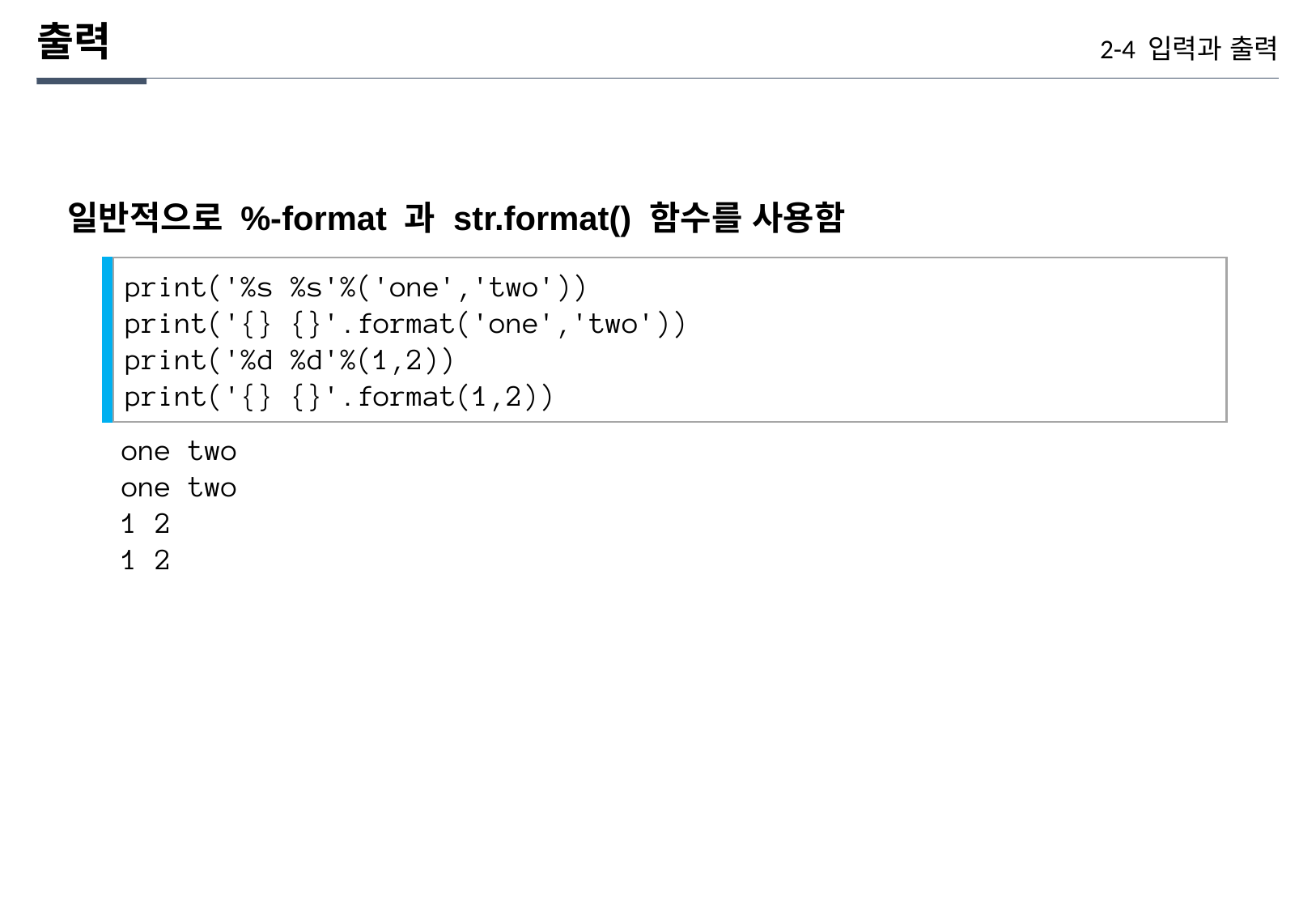

출력
2-4 입력과 출력
일반적으로 %-format 과 str.format() 함수를 사용함

print('%s %s'%('one','two'))
print('{} {}'.format('one','two'))
print('%d %d'%(1,2))
print('{} {}'.format(1,2))
one two
one two
1 2
1 2